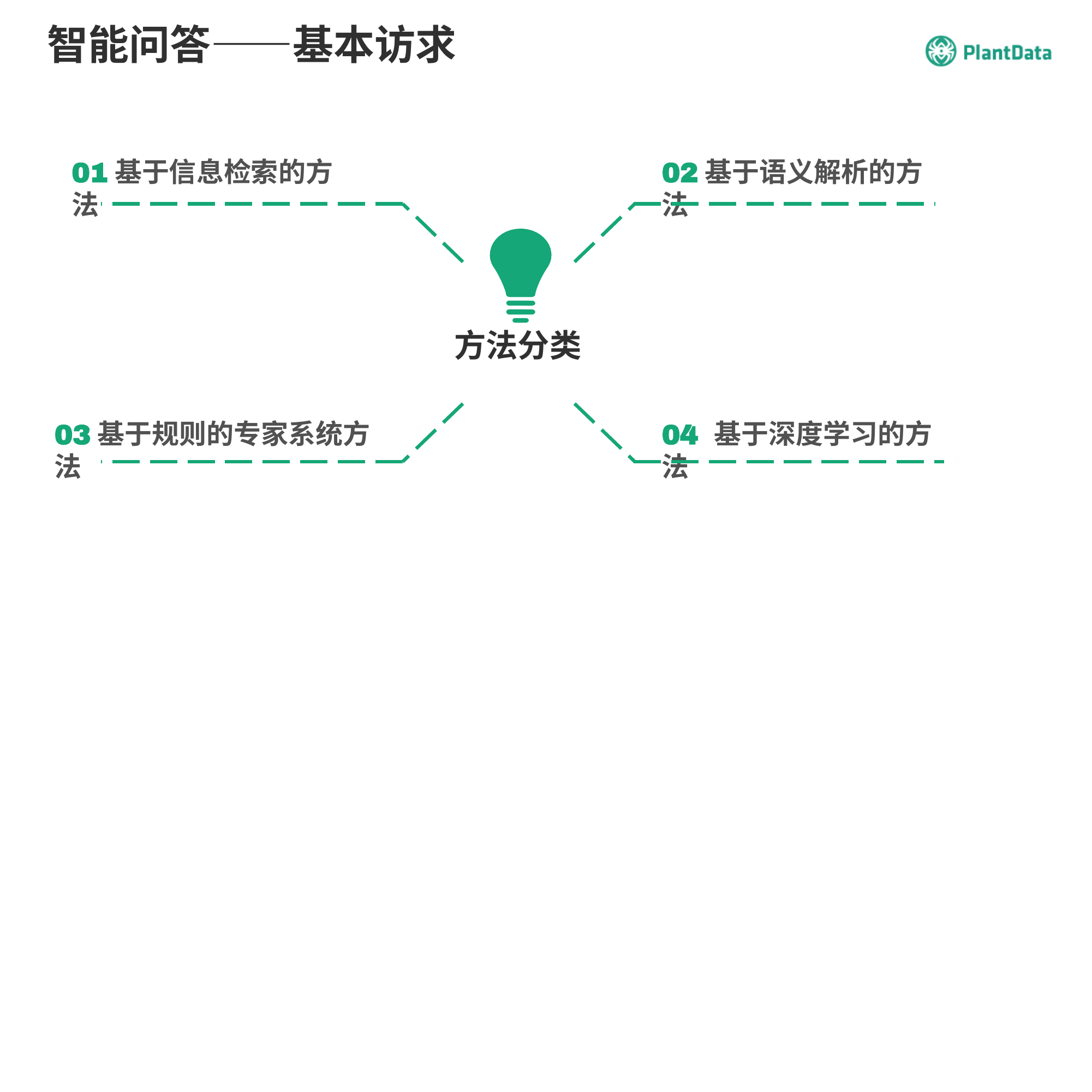

# 智能问答——基本访求
01基于信息检索的方法
02基于语义解析的方法

方法分类

03基于规则的专家系统方法
04 基于深度学习的方法